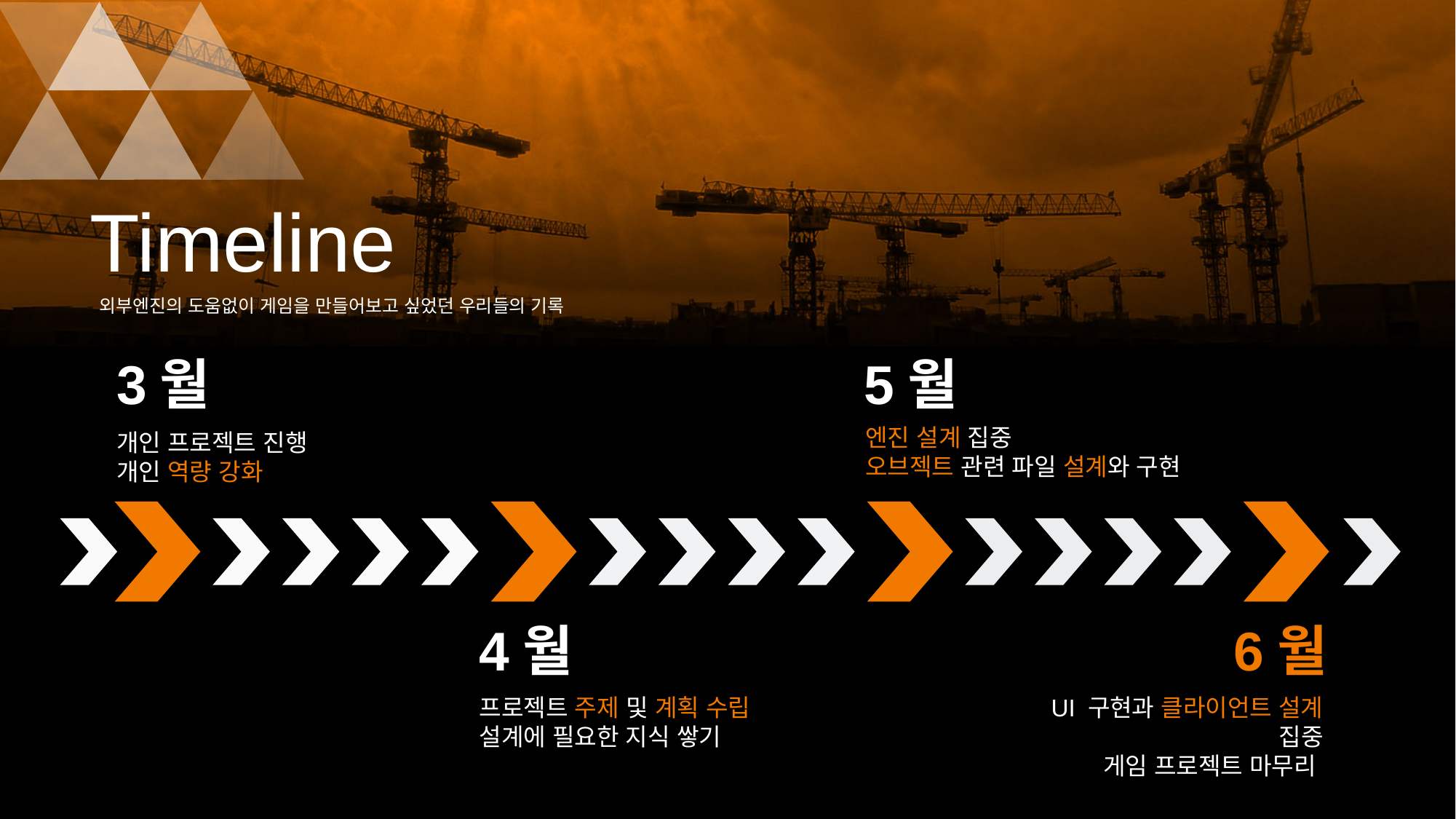

Timeline
외부엔진의 도움없이 게임을 만들어보고 싶었던 우리들의 기록
3월
5월
엔진 설계 집중
오브젝트 관련 파일 설계와 구현
개인 프로젝트 진행
개인 역량 강화

4월
6월
프로젝트 주제 및 계획 수립
설계에 필요한 지식 쌓기
UI 구현과 클라이언트 설계 집중
게임 프로젝트 마무리